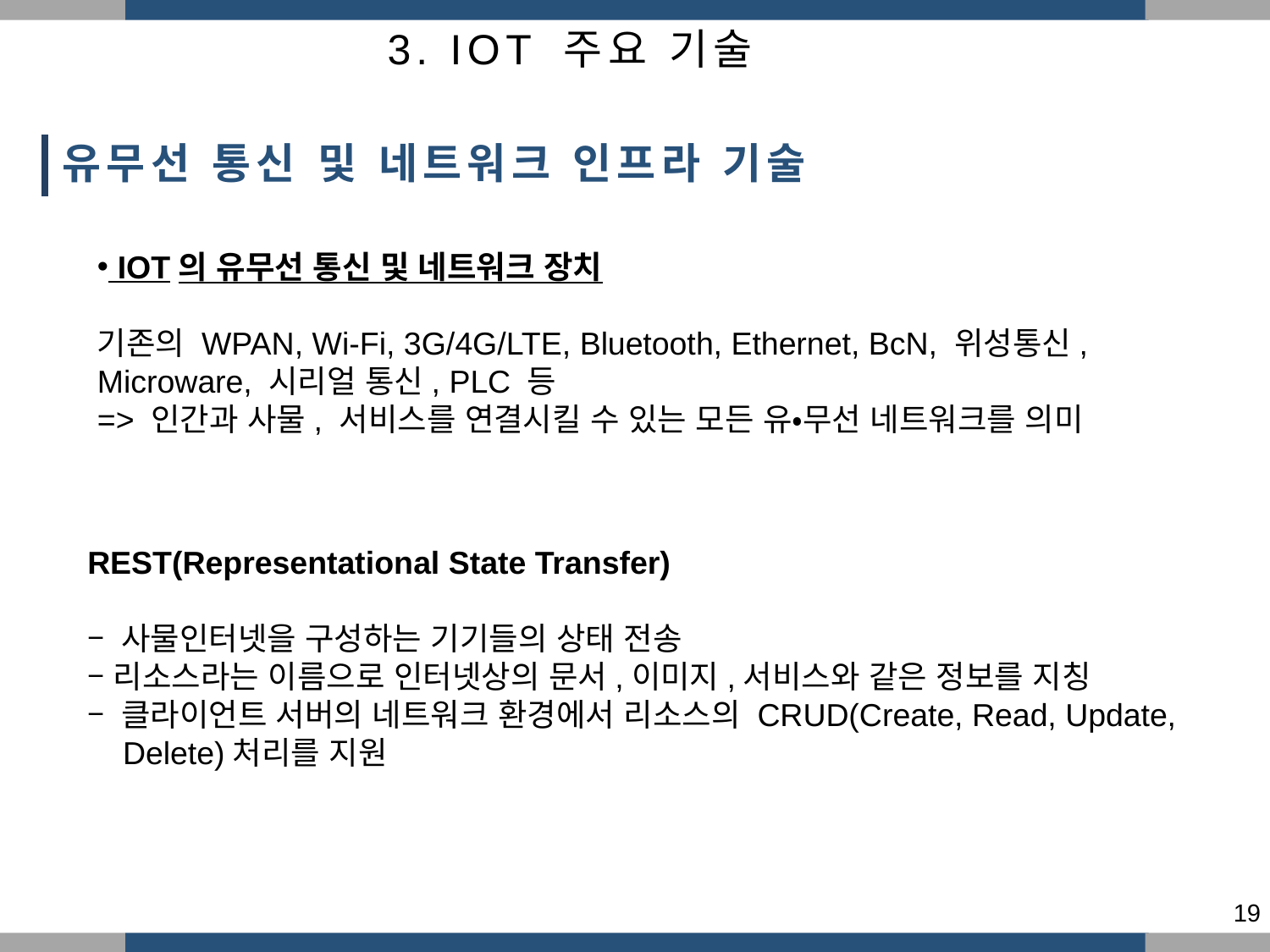

3. IOT 주요 기술
유무선 통신 및 네트워크 인프라 기술
 IOT의 유무선 통신 및 네트워크 장치

기존의 WPAN, Wi-Fi, 3G/4G/LTE, Bluetooth, Ethernet, BcN, 위성통신, Microware, 시리얼 통신, PLC 등
=> 인간과 사물, 서비스를 연결시킬 수 있는 모든 유•무선 네트워크를 의미
REST(Representational State Transfer)
– 사물인터넷을 구성하는 기기들의 상태 전송
– 리소스라는 이름으로 인터넷상의 문서,이미지,서비스와 같은 정보를 지칭
– 클라이언트 서버의 네트워크 환경에서 리소스의 CRUD(Create, Read, Update,           Delete)처리를 지원
19